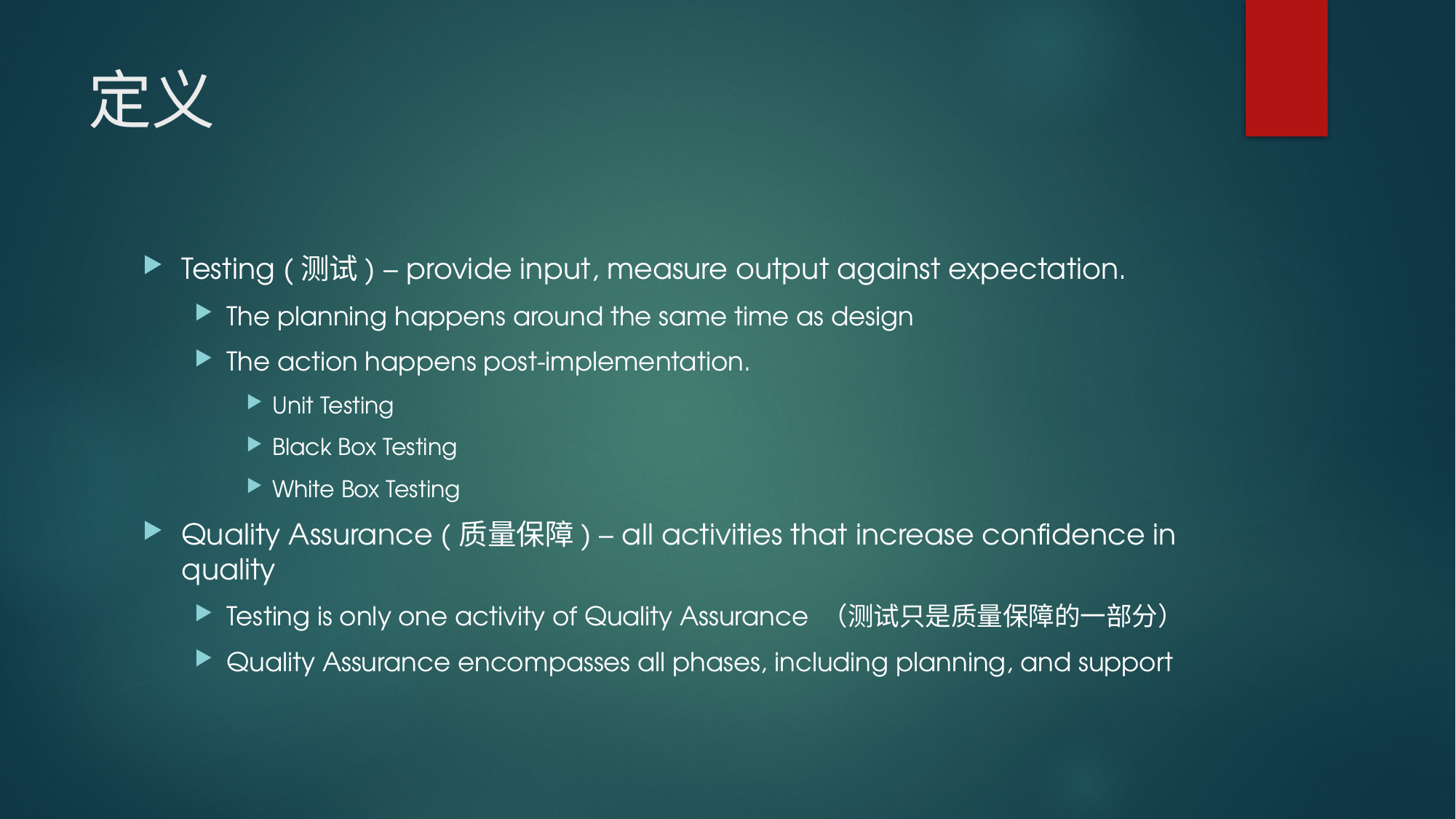

# 定义
Testing (测试) – provide input, measure output against expectation.
The planning happens around the same time as design
The action happens post-implementation.
Unit Testing
Black Box Testing
White Box Testing
Quality Assurance (质量保障) – all activities that increase confidence in quality
Testing is only one activity of Quality Assurance （测试只是质量保障的一部分）
Quality Assurance encompasses all phases, including planning, and support